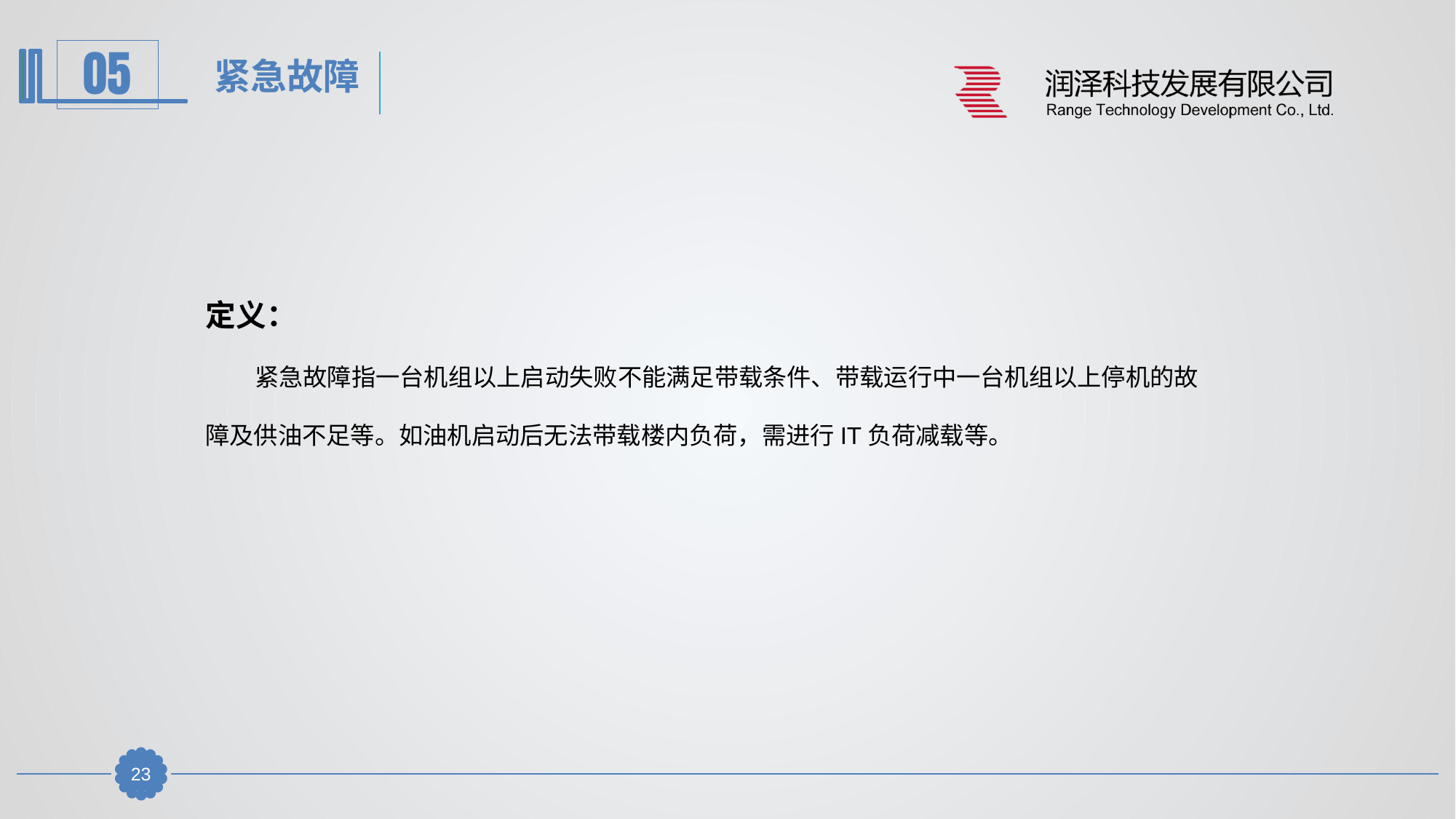

紧急故障
定义：
        紧急故障指一台机组以上启动失败不能满足带载条件、带载运行中一台机组以上停机的故障及供油不足等。如油机启动后无法带载楼内负荷，需进行IT负荷减载等。
23